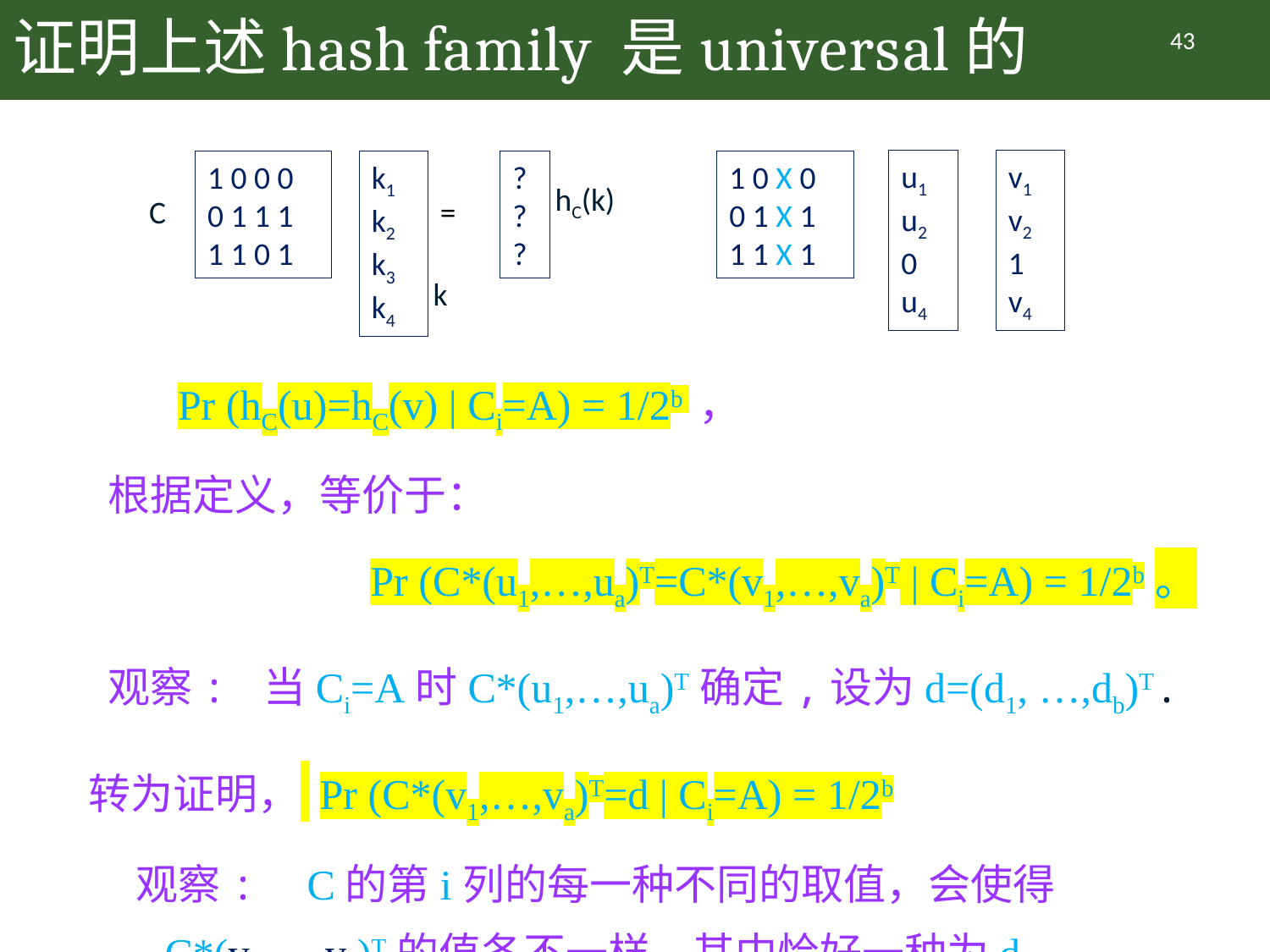

# 证明上述hash family 是universal的
43
u1
u2
0
u4
v1
v2
1
v4
1 0 0 0
0 1 1 1
1 1 0 1
k1
k2
k3
k4
?
?
?
1 0 X 0
0 1 X 1
1 1 X 1
hC(k)
C
=
k
             Pr (hC(u)=hC(v) | Ci=A) = 1/2b ，
      根据定义，等价于：
             Pr (C*(u1,…,ua)T=C*(v1,…,va)T | Ci=A) = 1/2b。
      观察: 当Ci=A时C*(u1,…,ua)T确定,设为d=(d1, …,db)T.
    转为证明， Pr (C*(v1,…,va)T=d | Ci=A) = 1/2b
         观察:  C的第i列的每一种不同的取值，会使得
            C*(v1,…,va)T的值各不一样，其中恰好一种为d。